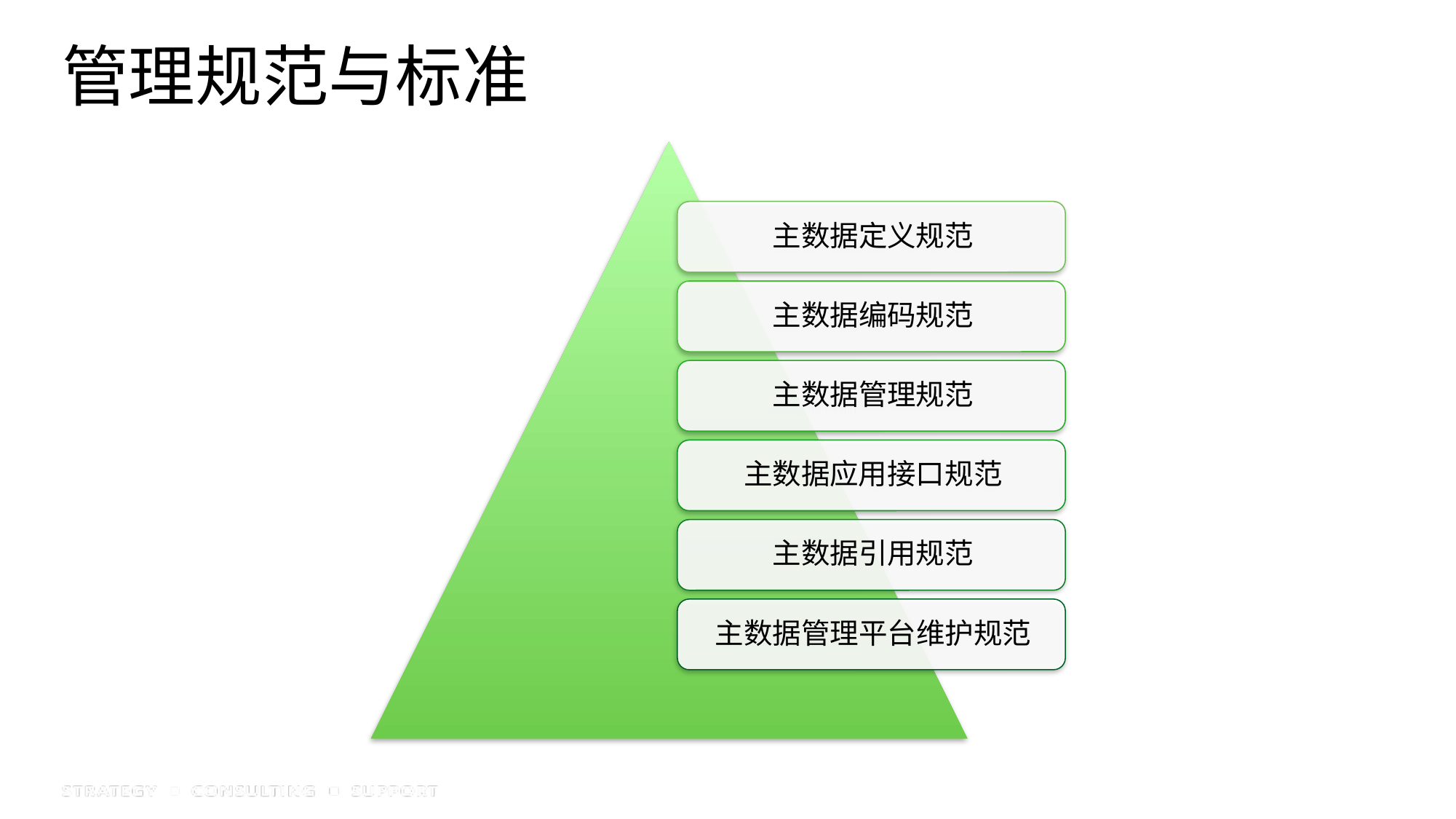

# 管理规范与标准

主数据定义规范
主数据编码规范
主数据管理规范
主数据应用接口规范
主数据引用规范
主数据管理平台维护规范